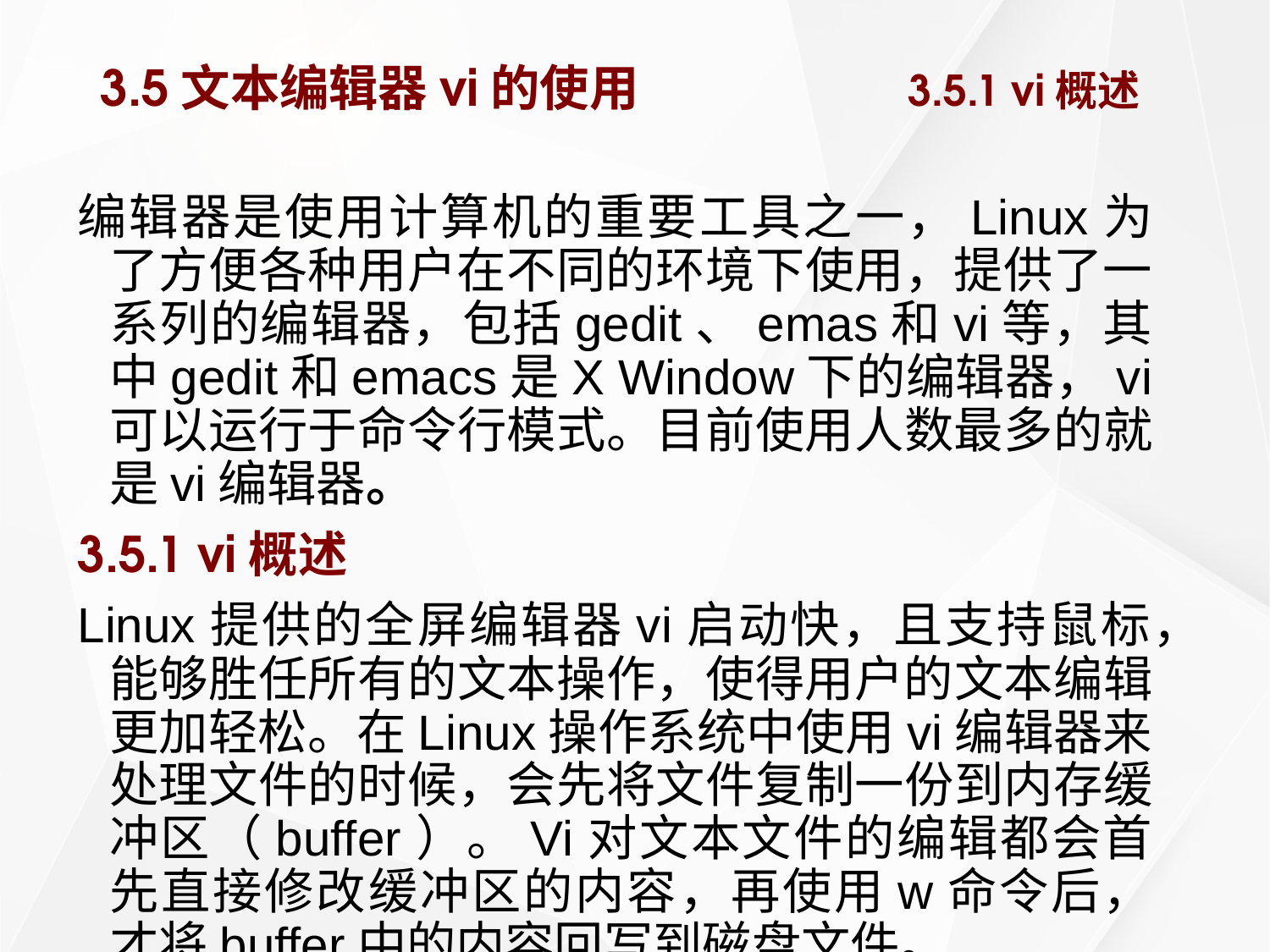

# 3.5文本编辑器vi的使用		   3.5.1 vi概述
编辑器是使用计算机的重要工具之一，Linux为了方便各种用户在不同的环境下使用，提供了一系列的编辑器，包括gedit、emas和vi等，其中gedit和emacs是X Window下的编辑器，vi 可以运行于命令行模式。目前使用人数最多的就是vi编辑器。
3.5.1 vi概述
Linux提供的全屏编辑器vi启动快，且支持鼠标，能够胜任所有的文本操作，使得用户的文本编辑更加轻松。在Linux操作系统中使用vi编辑器来处理文件的时候，会先将文件复制一份到内存缓冲区（buffer）。Vi对文本文件的编辑都会首先直接修改缓冲区的内容，再使用w命令后，才将buffer中的内容回写到磁盘文件。